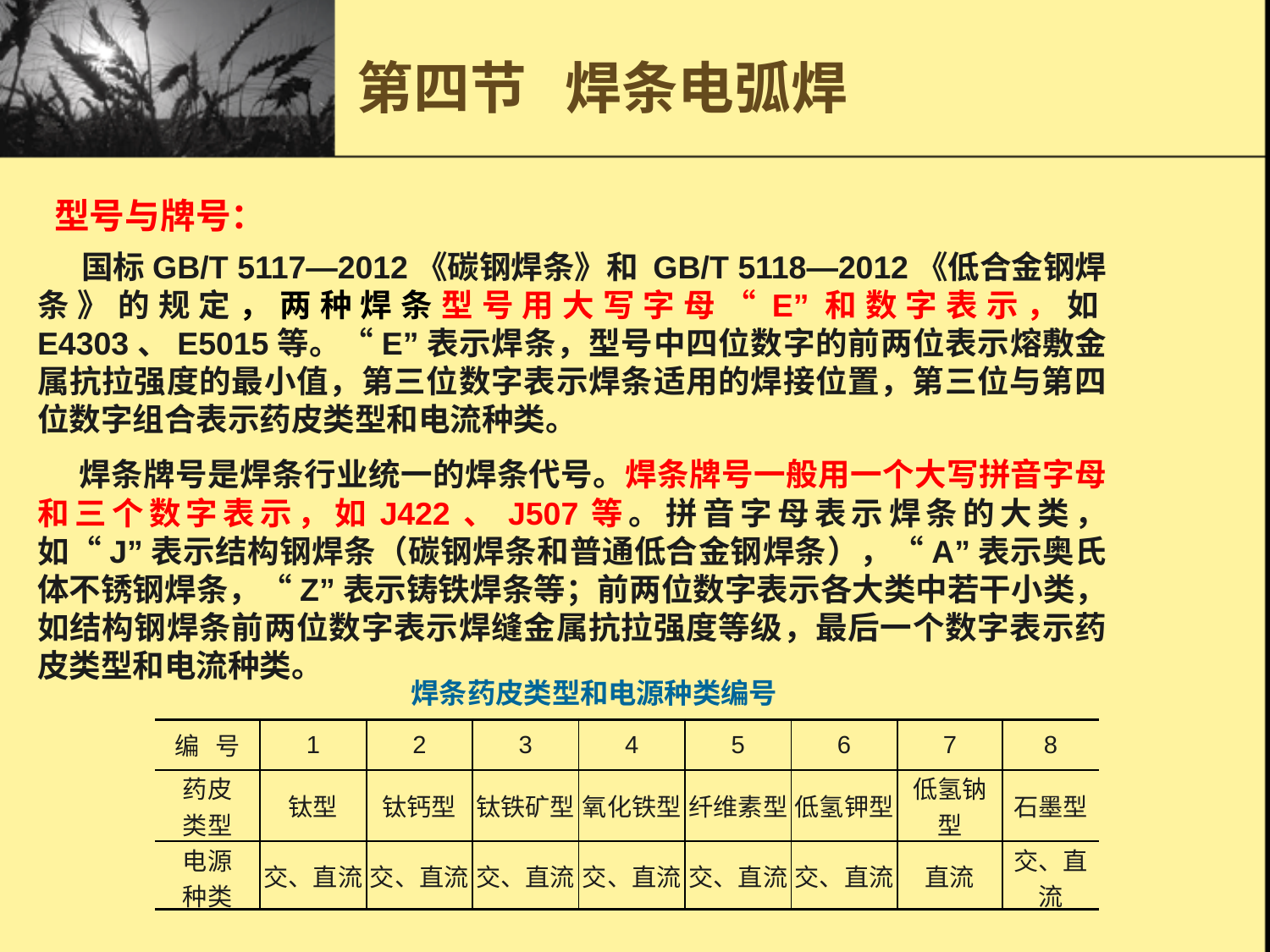

第四节   焊条电弧焊
型号与牌号：
     国标GB/T 5117—2012《碳钢焊条》和 GB/T 5118—2012《低合金钢焊条》的规定，两种焊条型号用大写字母“E”和数字表示，如E4303、E5015等。“E”表示焊条，型号中四位数字的前两位表示熔敷金属抗拉强度的最小值，第三位数字表示焊条适用的焊接位置，第三位与第四位数字组合表示药皮类型和电流种类。
    焊条牌号是焊条行业统一的焊条代号。焊条牌号一般用一个大写拼音字母和三个数字表示，如J422、J507等。拼音字母表示焊条的大类，如“J”表示结构钢焊条（碳钢焊条和普通低合金钢焊条），“A”表示奥氏体不锈钢焊条，“Z”表示铸铁焊条等；前两位数字表示各大类中若干小类，如结构钢焊条前两位数字表示焊缝金属抗拉强度等级，最后一个数字表示药皮类型和电流种类。
焊条药皮类型和电源种类编号
| 编 号 | 1 | 2 | 3 | 4 | 5 | 6 | 7 | 8 |
| --- | --- | --- | --- | --- | --- | --- | --- | --- |
| 药皮 类型 | 钛型 | 钛钙型 | 钛铁矿型 | 氧化铁型 | 纤维素型 | 低氢钾型 | 低氢钠型 | 石墨型 |
| 电源 种类 | 交、直流 | 交、直流 | 交、直流 | 交、直流 | 交、直流 | 交、直流 | 直流 | 交、直流 |